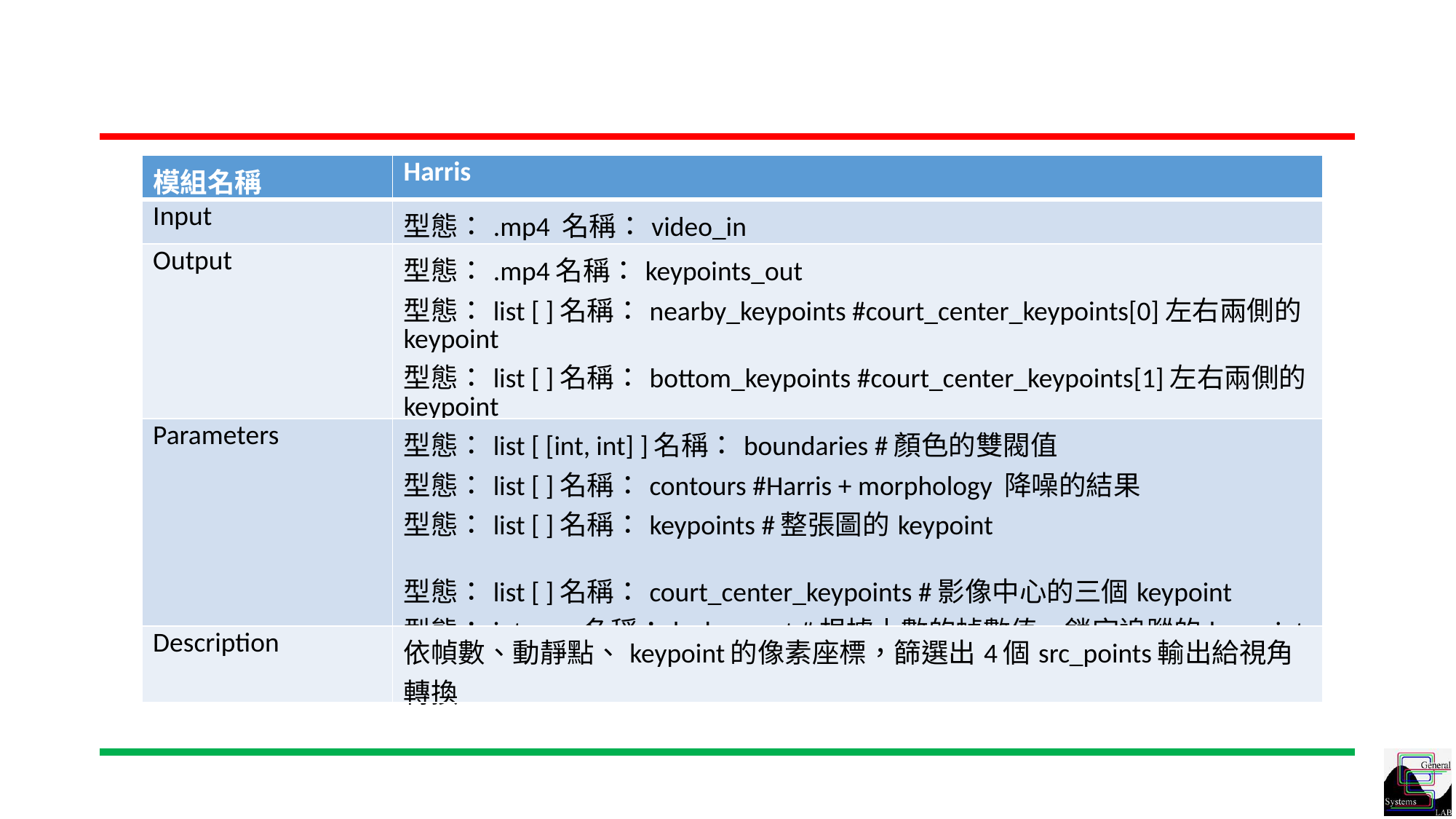

player
| 模組名稱 | Harris |
| --- | --- |
| Input | 型態：.mp4 名稱：video\_in |
| Output | 型態：.mp4名稱：keypoints\_out 型態：list [ ]名稱：nearby\_keypoints #court\_center\_keypoints[0]左右兩側的keypoint 型態：list [ ]名稱：bottom\_keypoints #court\_center\_keypoints[1]左右兩側的keypoint |
| Parameters | 型態：list [ [int, int] ]名稱：boundaries #顏色的雙閥值 型態：list [ ]名稱：contours #Harris + morphology 降噪的結果 型態：list [ ]名稱：keypoints #整張圖的keypoint 型態：list [ ]名稱：court\_center\_keypoints #影像中心的三個keypoint 型態：integer 名稱：lock\_count #根據上數的幀數值，鎖定追蹤的keypoint |
| Description | 依幀數、動靜點、keypoint的像素座標，篩選出4個src\_points輸出給視角轉換 |